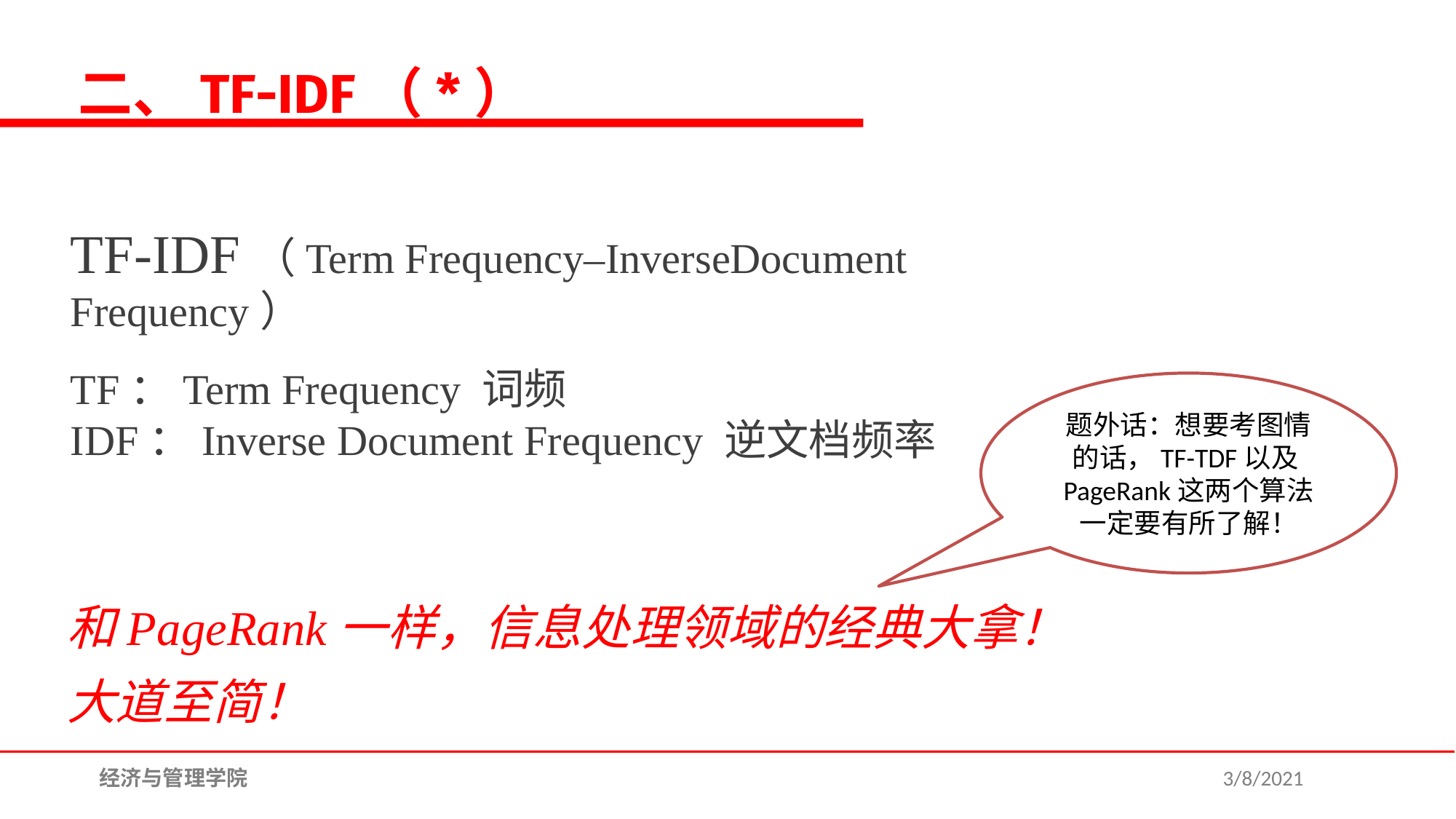

二、TF-IDF（*）
TF-IDF（Term Frequency–InverseDocument Frequency）
TF：Term Frequency 词频
IDF：Inverse Document Frequency 逆文档频率
题外话：想要考图情的话，TF-TDF以及PageRank这两个算法一定要有所了解！
和PageRank一样，信息处理领域的经典大拿！
大道至简！